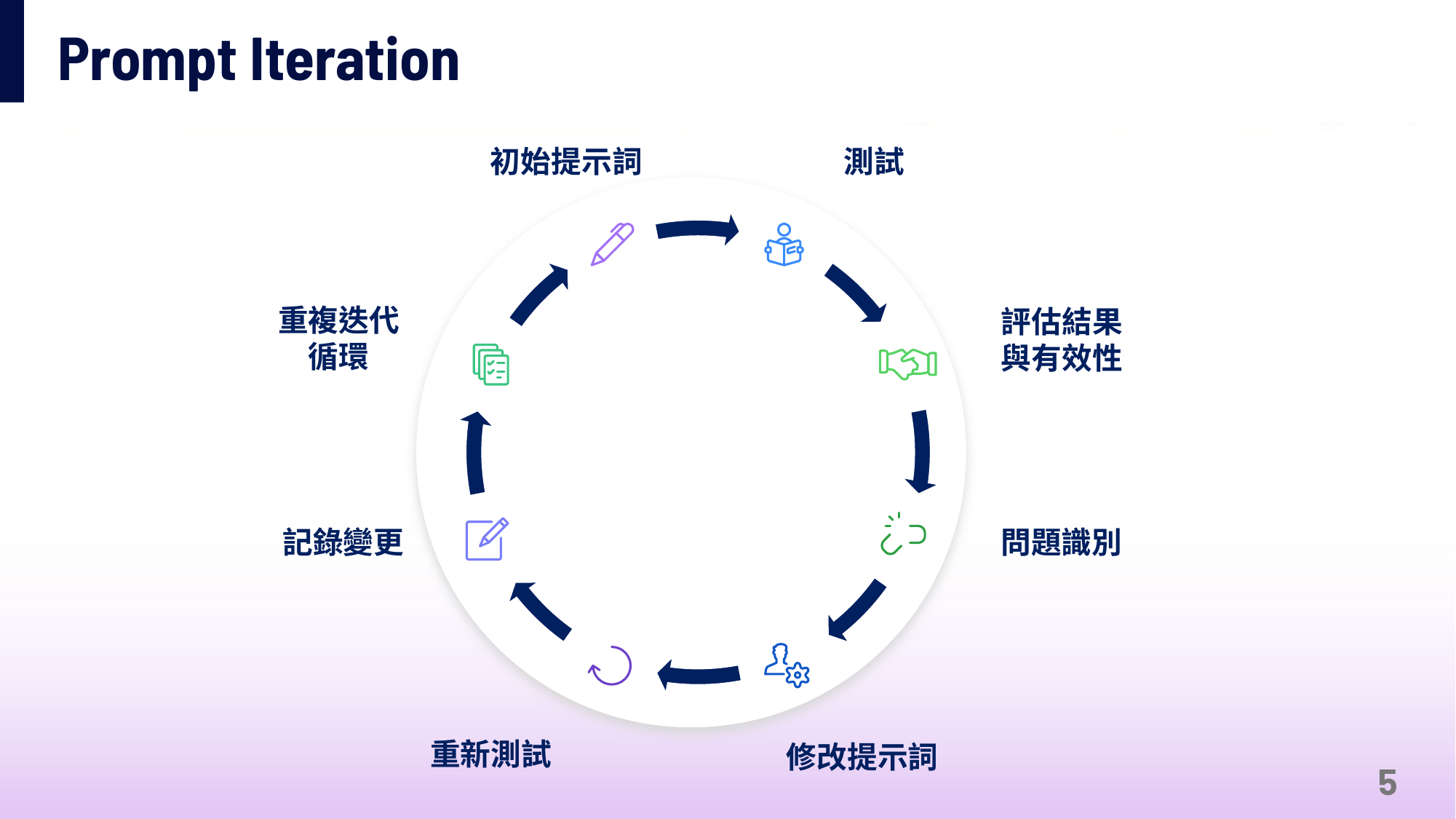

# Prompt Iteration
初始提示詞
測試

重複迭代
循環
評估結果
與有效性

記錄變更
問題識別

重新測試
修改提示詞
5